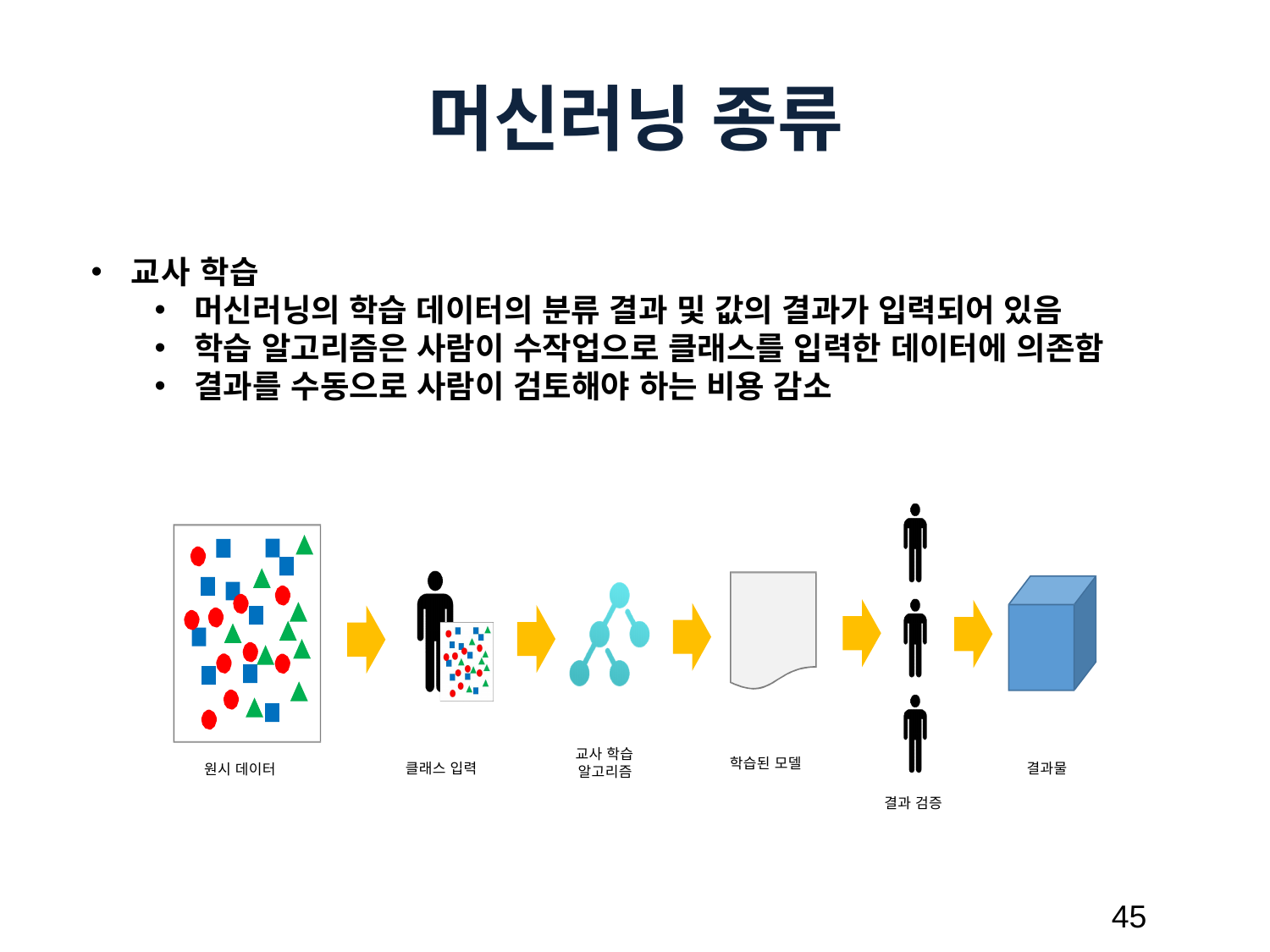

머신러닝 종류
교사 학습
머신러닝의 학습 데이터의 분류 결과 및 값의 결과가 입력되어 있음
학습 알고리즘은 사람이 수작업으로 클래스를 입력한 데이터에 의존함
결과를 수동으로 사람이 검토해야 하는 비용 감소

교사 학습 알고리즘
학습된 모델
클래스 입력
결과물
원시 데이터
결과 검증